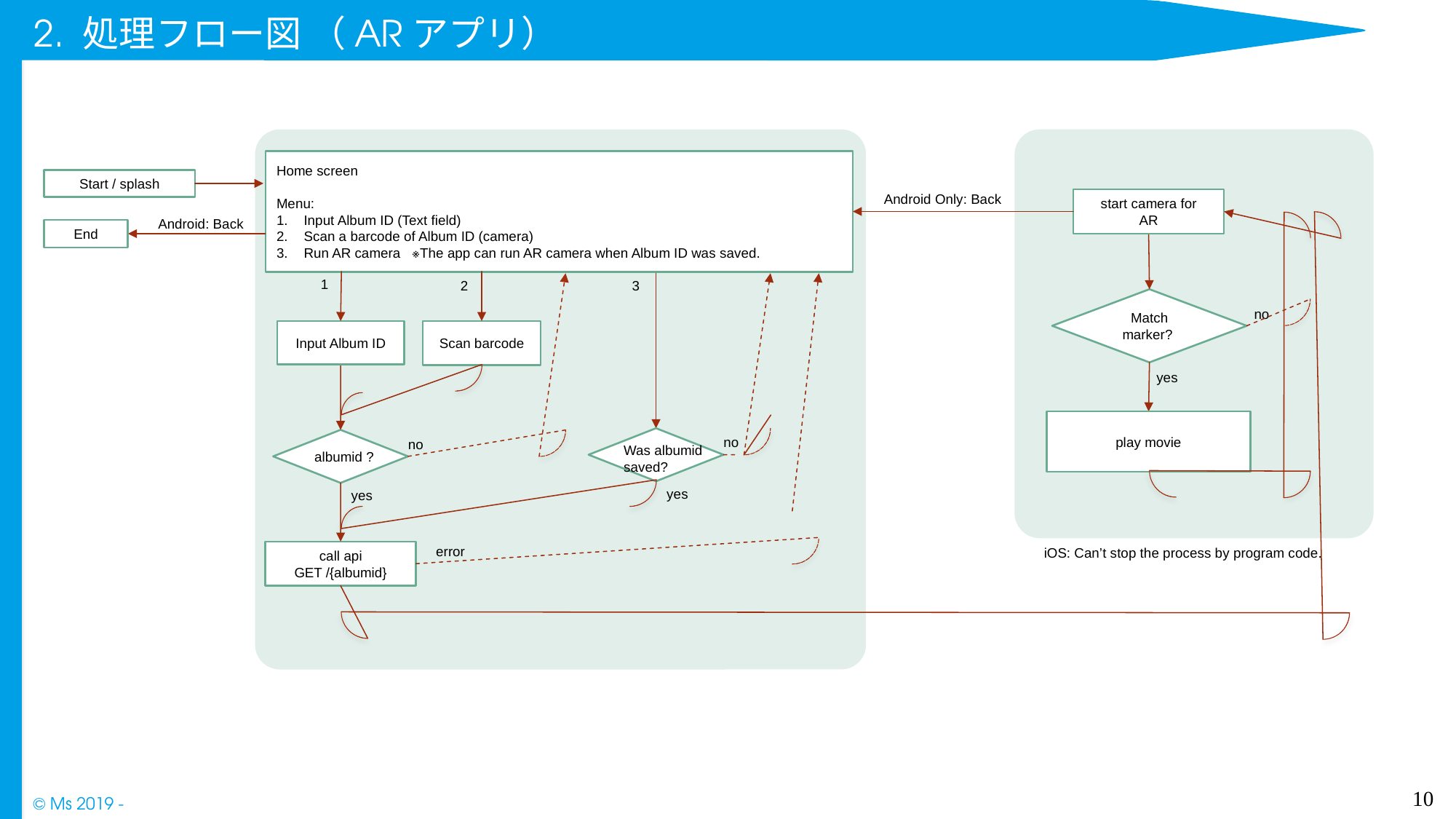

# 2. 処理フロー図 （ARアプリ）

Home screen

Menu:
Input Album ID (Text field)
Scan a barcode of Album ID (camera)
Run AR camera   ※The app can run AR camera when Album ID was saved.
Start / splash
Android Only: Back
start camera for
AR
Android: Back

End
1
2
3

Match marker?
no
Input Album ID
Scan barcode

yes

play movie

no

no
Was albumid
saved?
albumid ?

yes
yes

error
iOS: Can’t stop the process by program code.
call api
GET /{albumid}

10